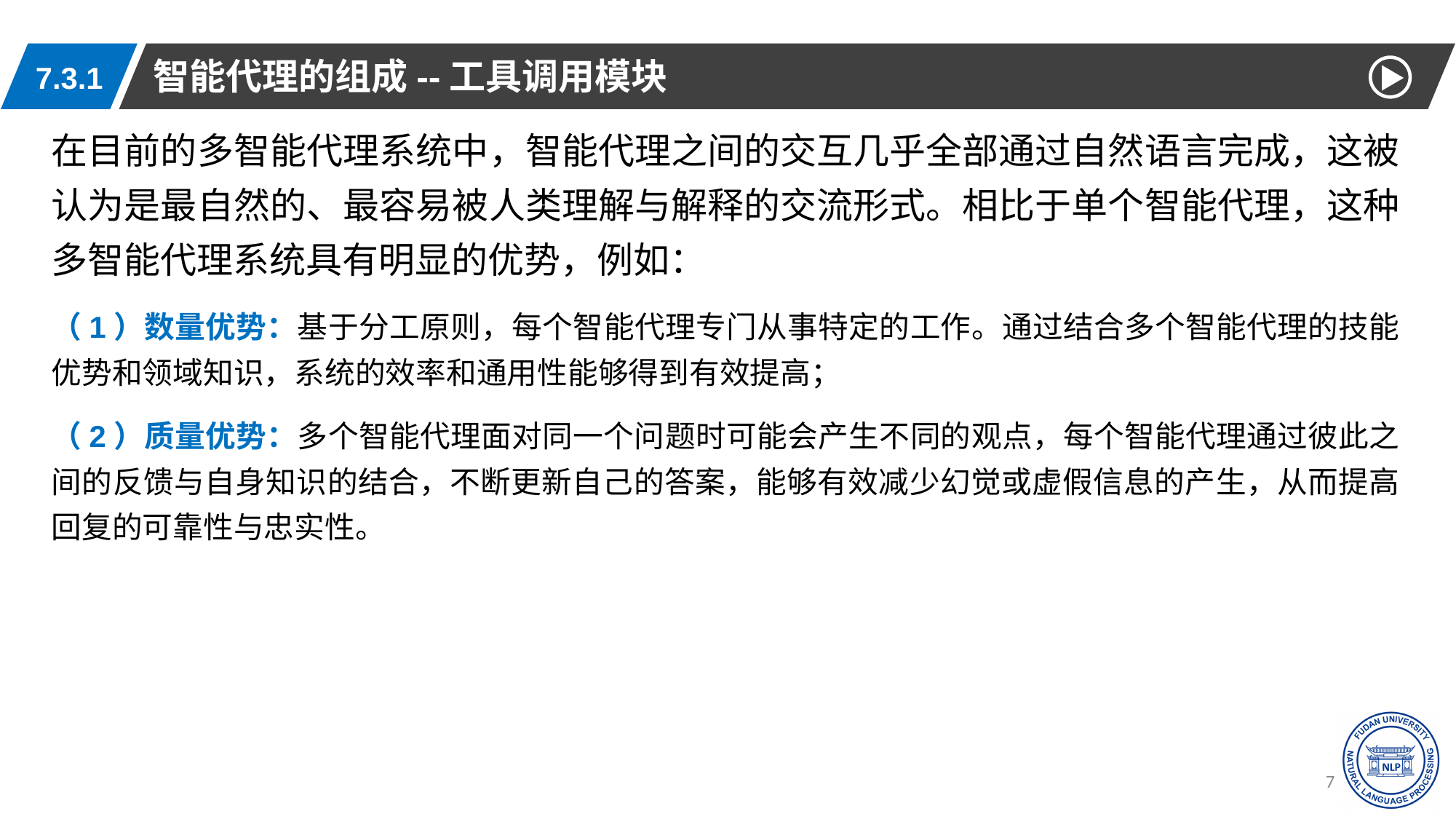

智能代理的组成--工具调用模块
7.3.1

在目前的多智能代理系统中，智能代理之间的交互几乎全部通过自然语言完成，这被认为是最自然的、最容易被人类理解与解释的交流形式。相比于单个智能代理，这种多智能代理系统具有明显的优势，例如：
（1）数量优势：基于分工原则，每个智能代理专门从事特定的工作。通过结合多个智能代理的技能优势和领域知识，系统的效率和通用性能够得到有效提高；
（2）质量优势：多个智能代理面对同一个问题时可能会产生不同的观点，每个智能代理通过彼此之间的反馈与自身知识的结合，不断更新自己的答案，能够有效减少幻觉或虚假信息的产生，从而提高回复的可靠性与忠实性。
75